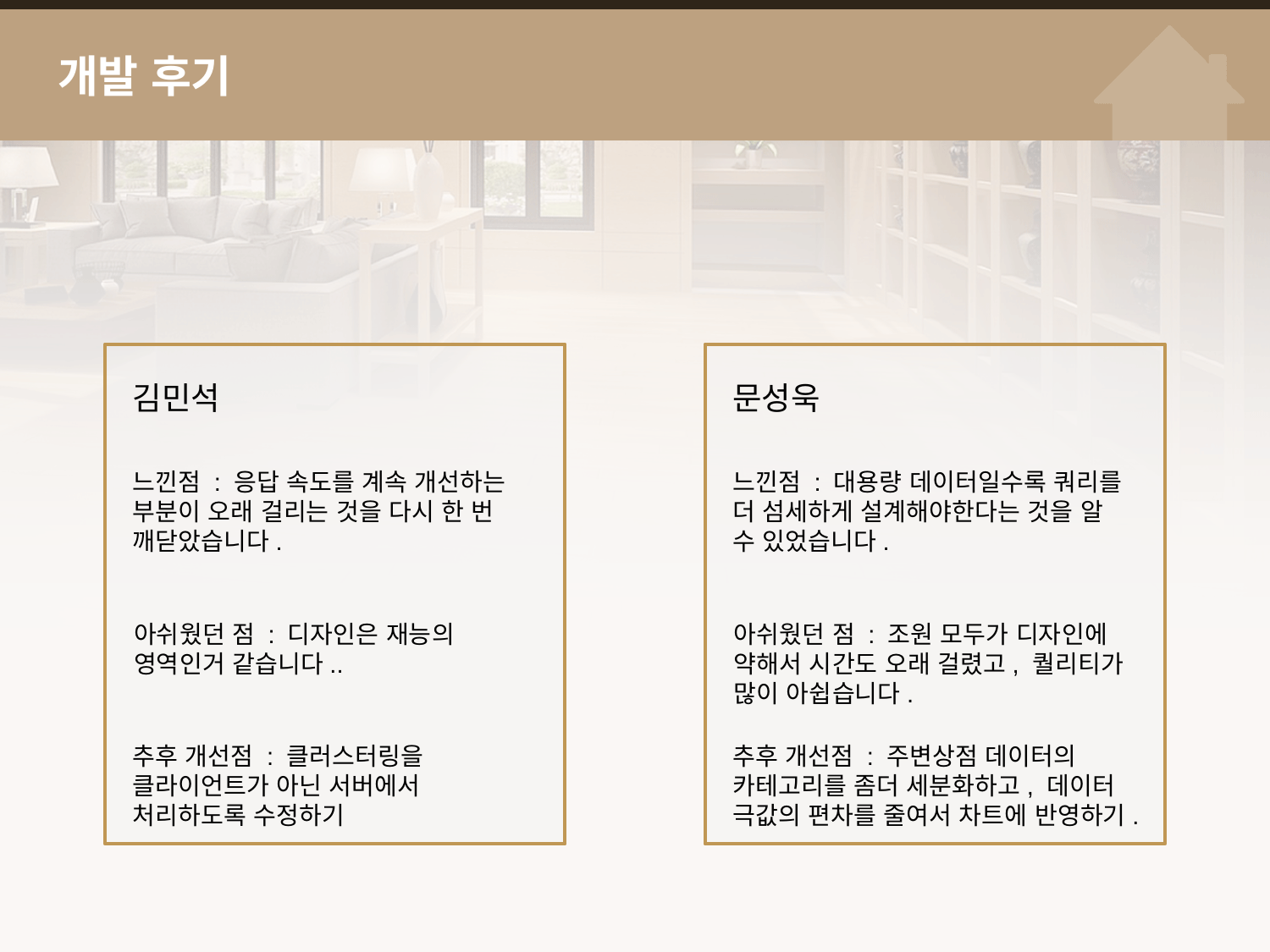

# 개발 후기

김민석
느낀점 : 응답 속도를 계속 개선하는 부분이 오래 걸리는 것을 다시 한 번 깨닫았습니다.
아쉬웠던 점 : 디자인은 재능의 영역인거 같습니다..
추후 개선점 : 클러스터링을 클라이언트가 아닌 서버에서 처리하도록 수정하기

문성욱
느낀점 : 대용량 데이터일수록 쿼리를 더 섬세하게 설계해야한다는 것을 알 수 있었습니다.
아쉬웠던 점 : 조원 모두가 디자인에 약해서 시간도 오래 걸렸고, 퀄리티가 많이 아쉽습니다.
추후 개선점 : 주변상점 데이터의 카테고리를 좀더 세분화하고, 데이터 극값의 편차를 줄여서 차트에 반영하기.